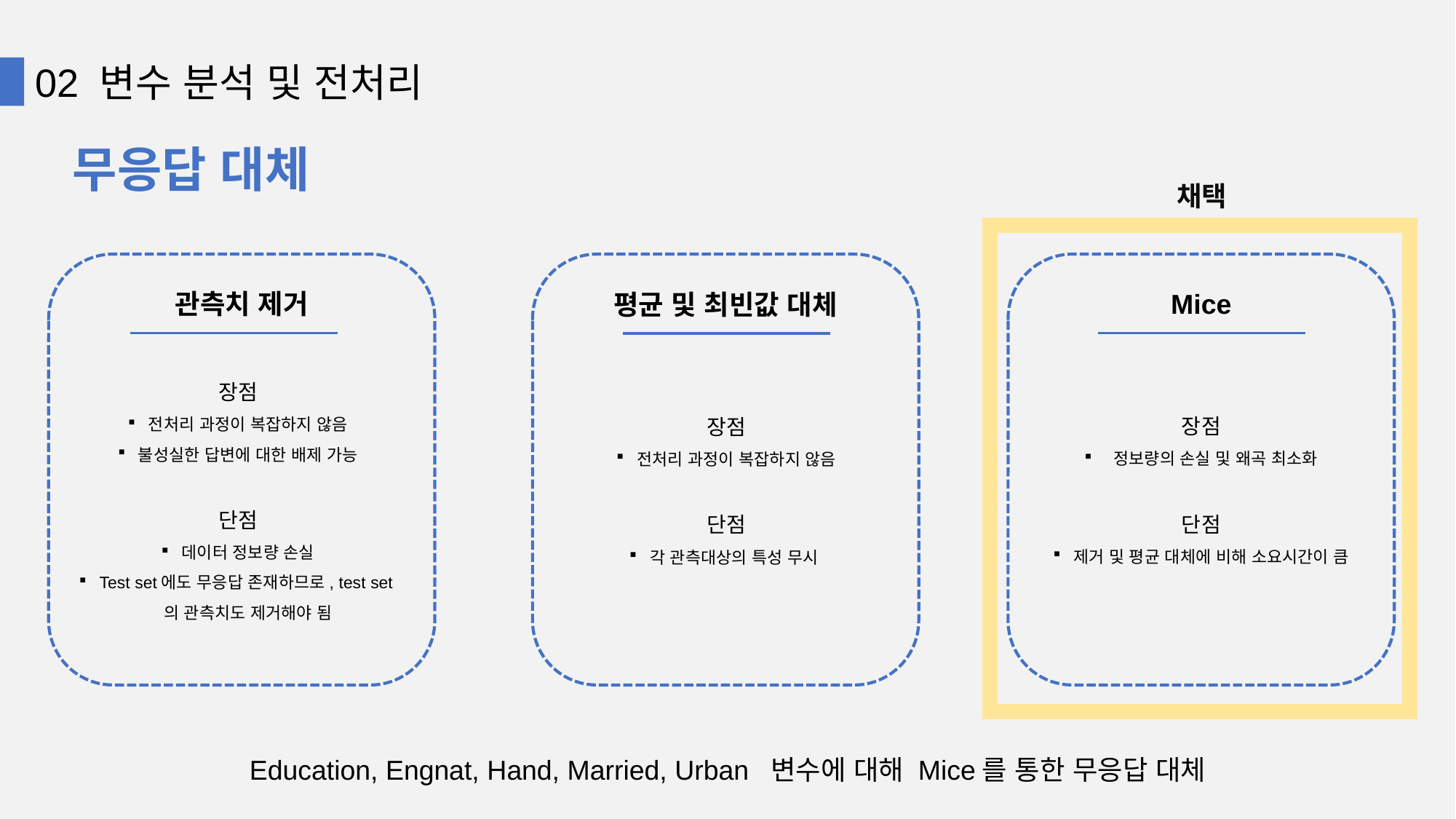

02 변수 분석 및 전처리

무응답 대체
채택

장점
전처리 과정이 복잡하지 않음
불성실한 답변에 대한 배제 가능

단점
데이터 정보량 손실
Test set에도 무응답 존재하므로, test set의 관측치도 제거해야 됨

Mice
관측치 제거
평균 및 최빈값 대체
장점
 정보량의 손실 및 왜곡 최소화

단점
제거 및 평균 대체에 비해 소요시간이 큼

장점
전처리 과정이 복잡하지 않음

단점
각 관측대상의 특성 무시

Education, Engnat, Hand, Married, Urban  변수에 대해 Mice를 통한 무응답 대체